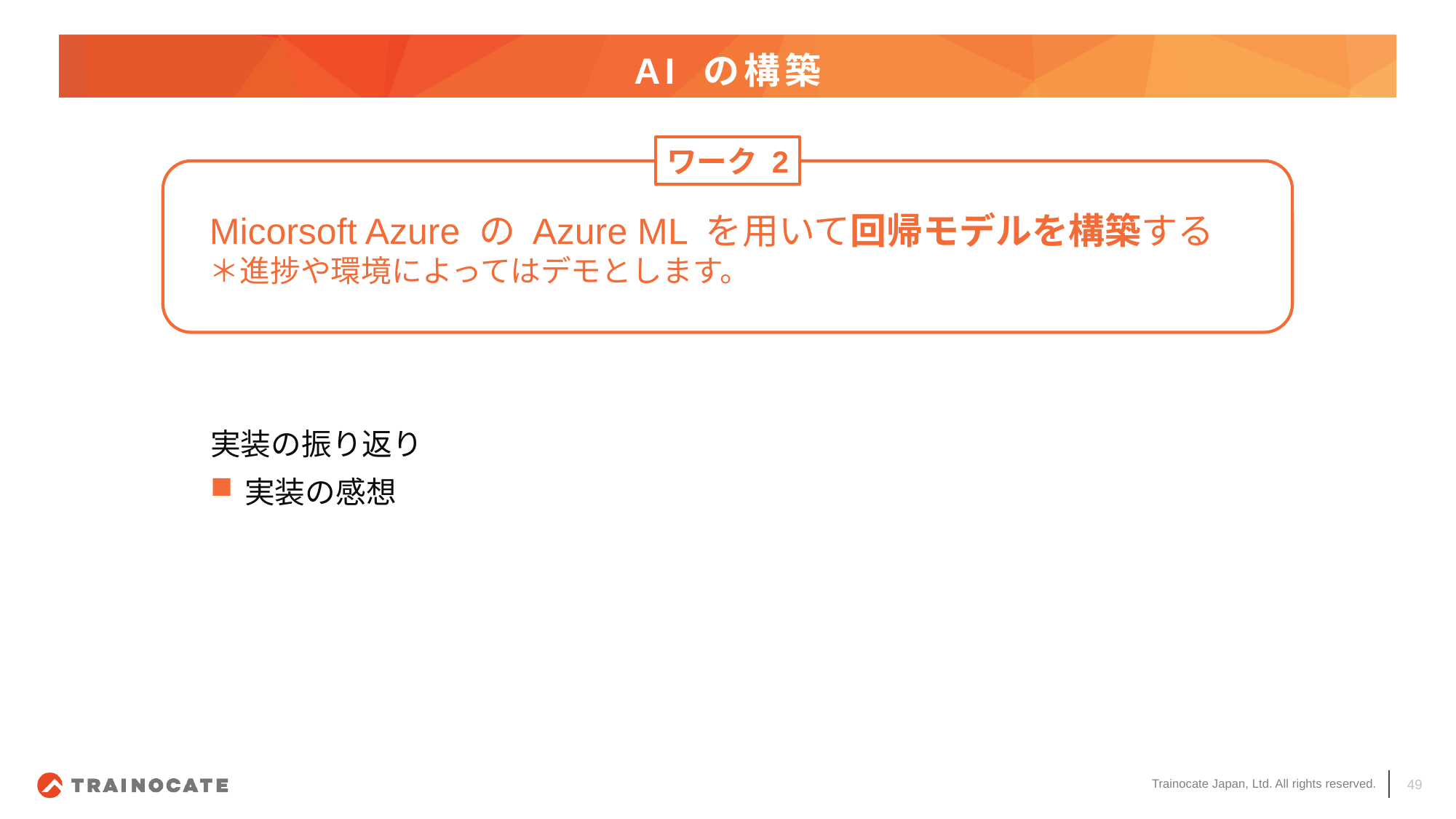

# AI の構築
ワーク 2

Micorsoft Azure の Azure ML を用いて回帰モデルを構築する
＊進捗や環境によってはデモとします。
実装の振り返り
実装の感想
49